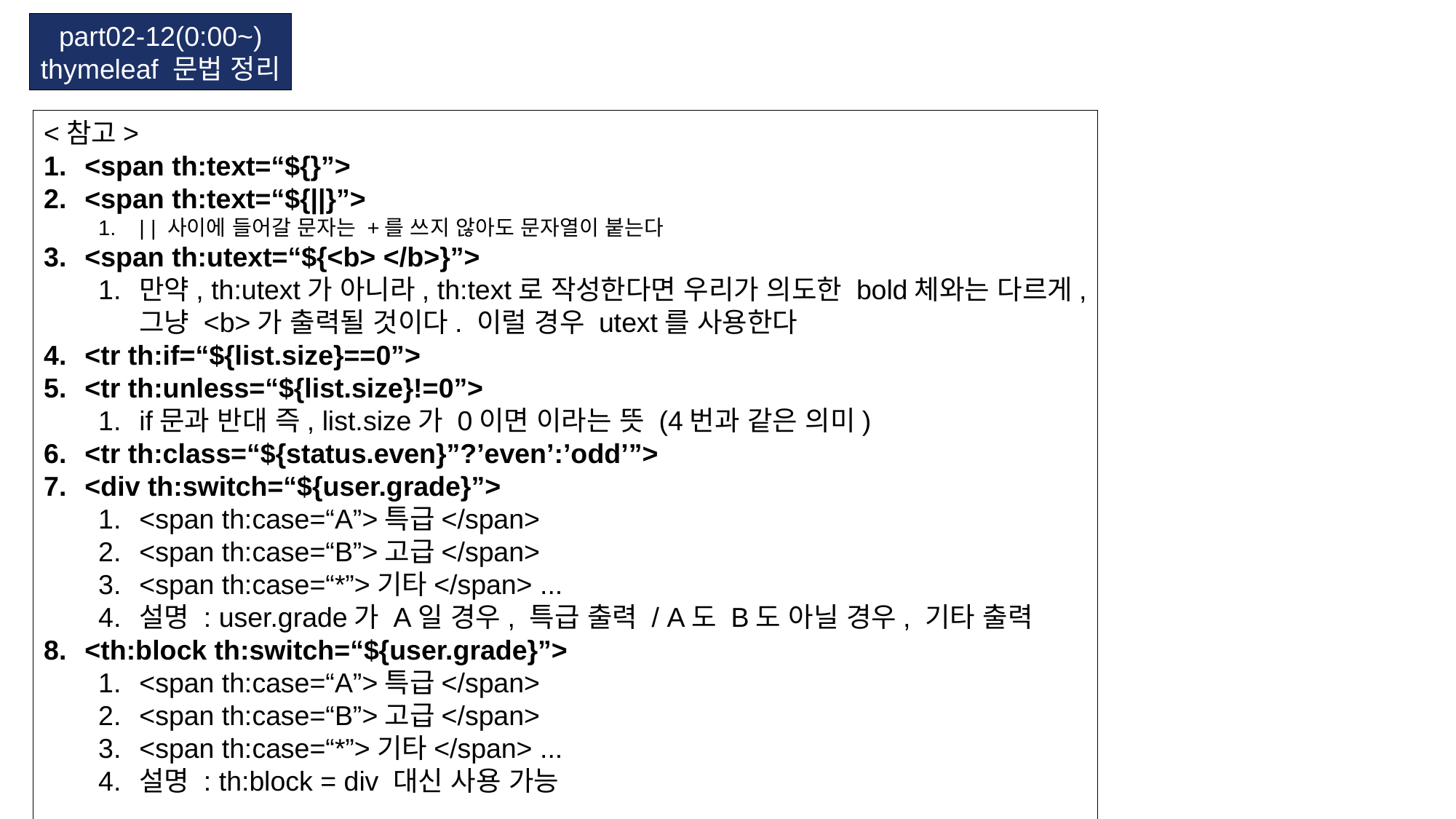

part02-12(0:00~)
thymeleaf 문법 정리
<참고>
<span th:text=“${}”>
<span th:text=“${||}”>
| | 사이에 들어갈 문자는 +를 쓰지 않아도 문자열이 붙는다
<span th:utext=“${<b> </b>}”>
만약, th:utext가 아니라, th:text로 작성한다면 우리가 의도한 bold체와는 다르게,
그냥 <b>가 출력될 것이다. 이럴 경우 utext를 사용한다
<tr th:if=“${list.size}==0”>
<tr th:unless=“${list.size}!=0”>
if문과 반대 즉, list.size가 0이면 이라는 뜻 (4번과 같은 의미)
<tr th:class=“${status.even}”?’even’:’odd’”>
<div th:switch=“${user.grade}”>
<span th:case=“A”>특급</span>
<span th:case=“B”>고급</span>
<span th:case=“*”>기타</span> ...
설명 : user.grade가 A일 경우, 특급 출력 / A도 B도 아닐 경우, 기타 출력
<th:block th:switch=“${user.grade}”>
<span th:case=“A”>특급</span>
<span th:case=“B”>고급</span>
<span th:case=“*”>기타</span> ...
설명 : th:block = div 대신 사용 가능